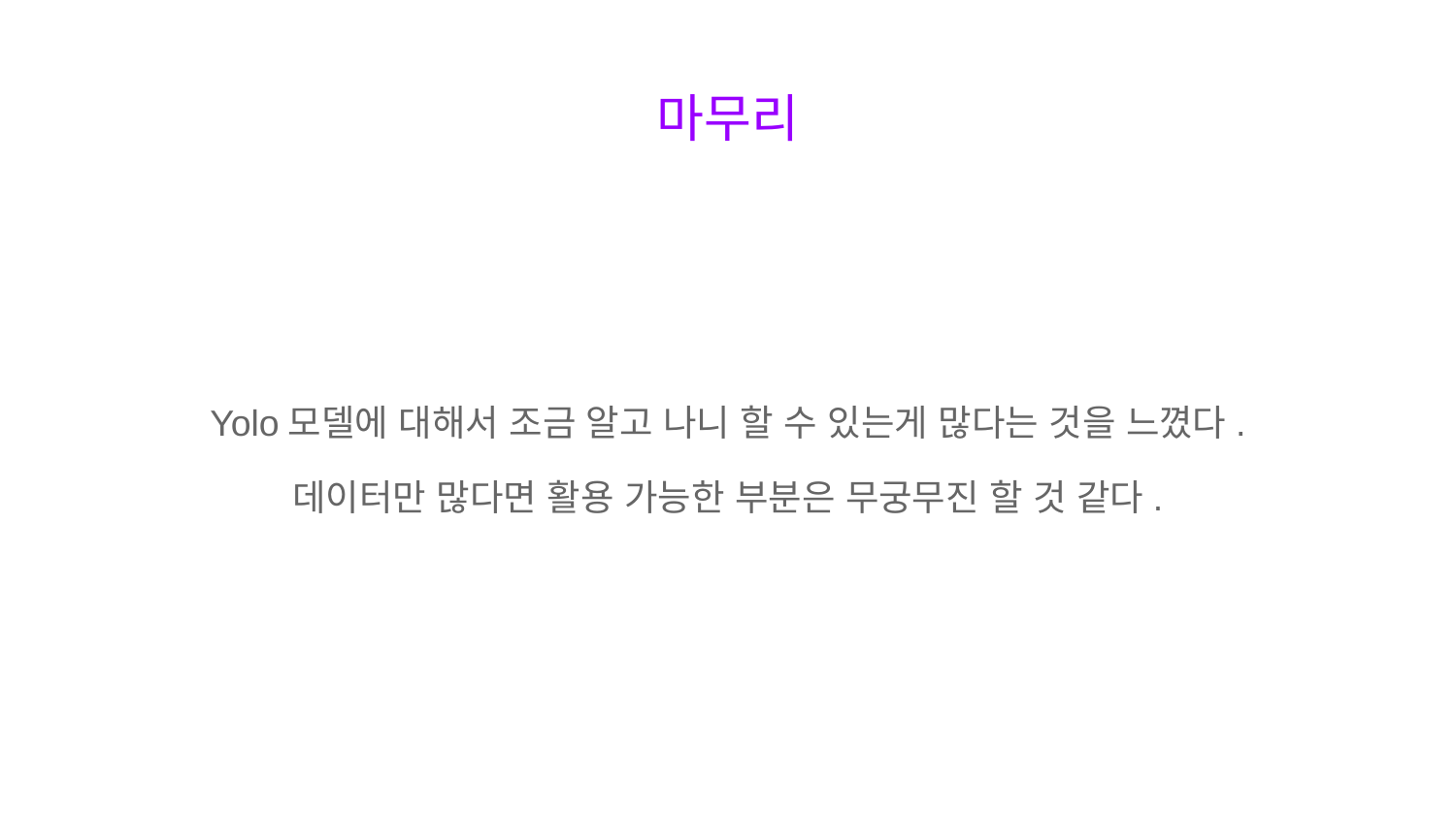

# 마무리
Yolo모델에 대해서 조금 알고 나니 할 수 있는게 많다는 것을 느꼈다.
데이터만 많다면 활용 가능한 부분은 무궁무진 할 것 같다.